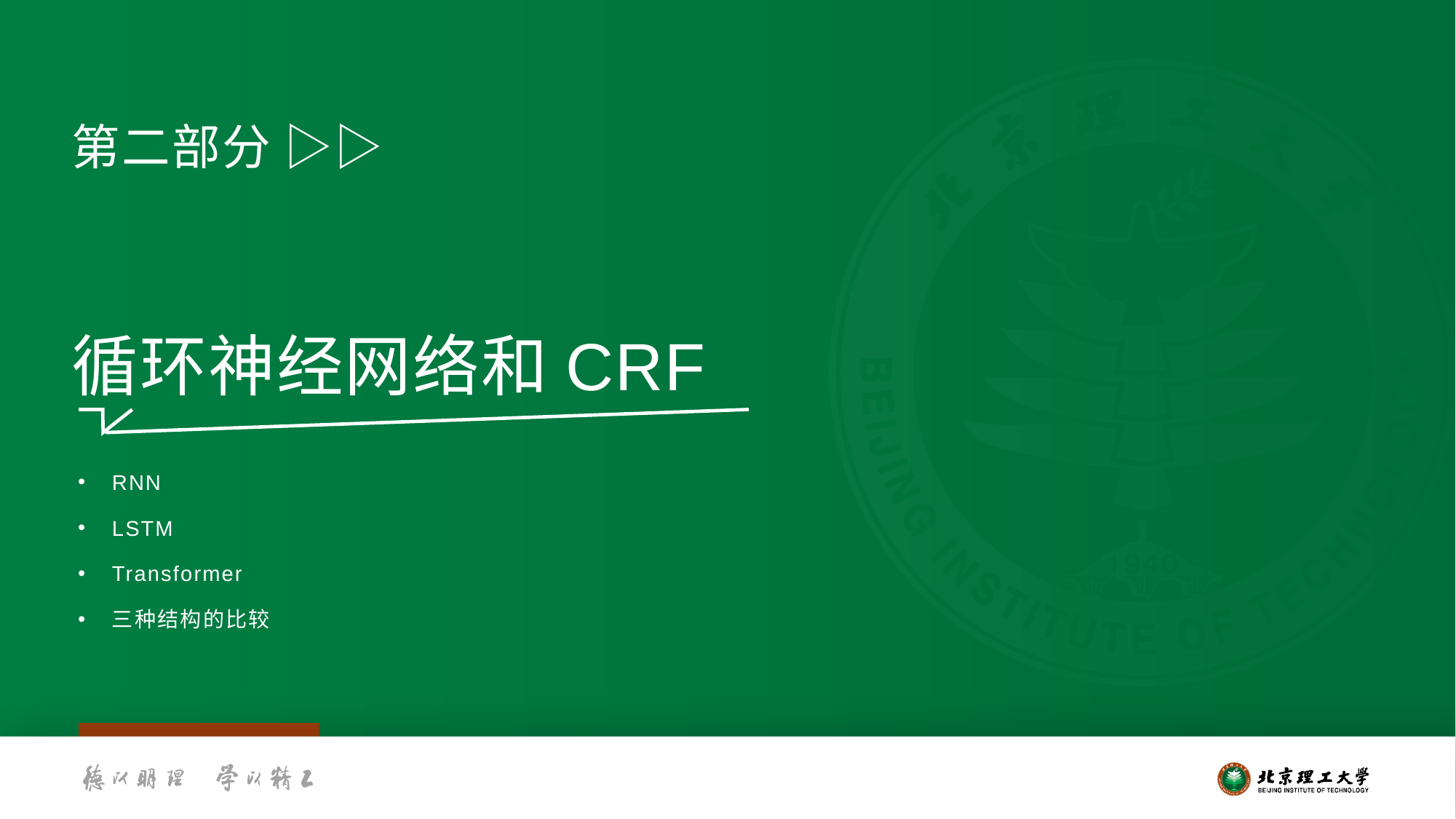

第二部分 ▷▷
循环神经网络和CRF

RNN
LSTM
Transformer
三种结构的比较